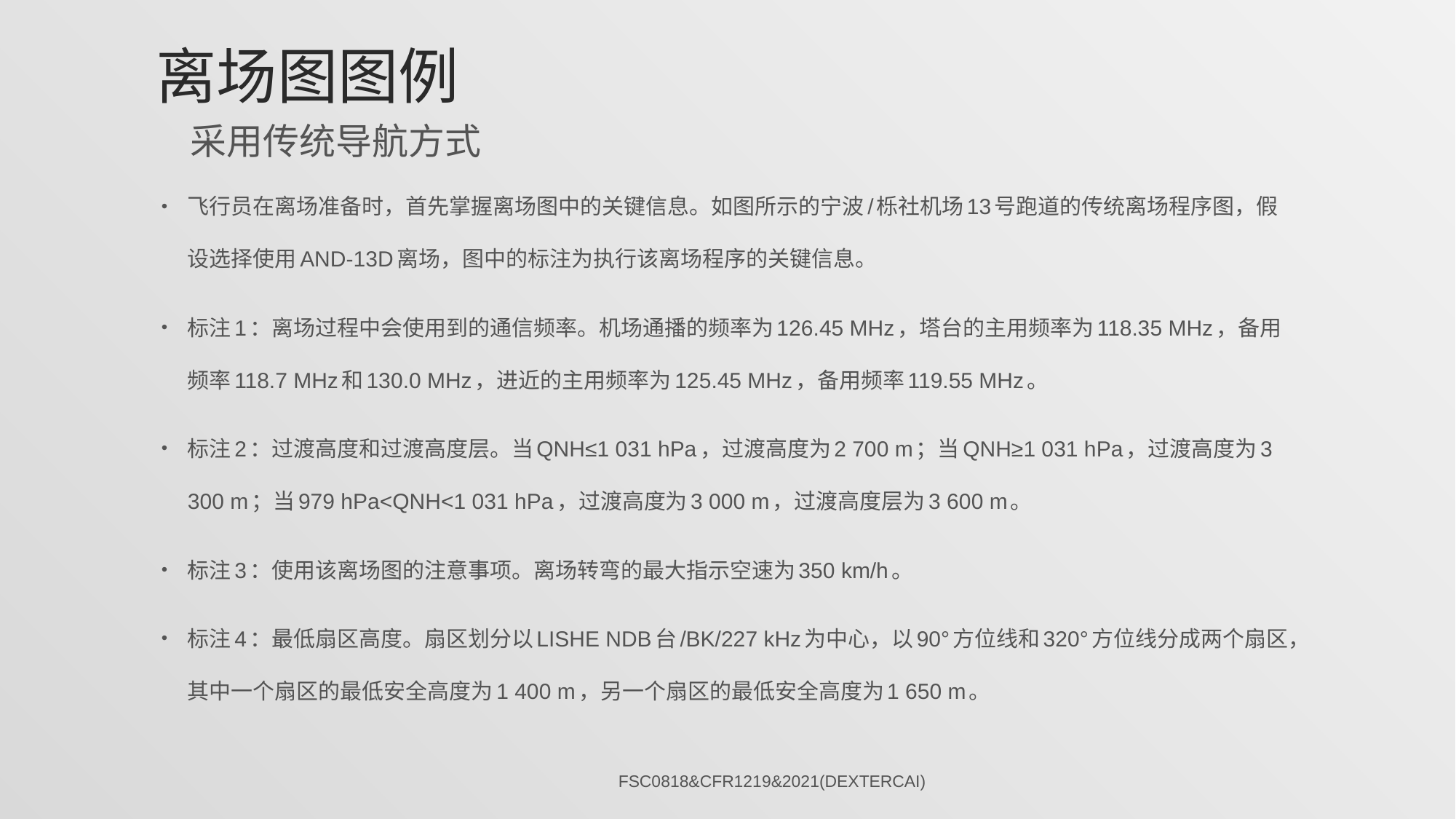

# 离场图图例
采用传统导航方式
飞行员在离场准备时，首先掌握离场图中的关键信息。如图所示的宁波/栎社机场13号跑道的传统离场程序图，假设选择使用AND-13D离场，图中的标注为执行该离场程序的关键信息。
标注1：离场过程中会使用到的通信频率。机场通播的频率为126.45 MHz，塔台的主用频率为118.35 MHz，备用频率118.7 MHz和130.0 MHz，进近的主用频率为125.45 MHz，备用频率119.55 MHz。
标注2：过渡高度和过渡高度层。当QNH≤1 031 hPa，过渡高度为2 700 m；当QNH≥1 031 hPa，过渡高度为3 300 m；当979 hPa<QNH<1 031 hPa，过渡高度为3 000 m，过渡高度层为3 600 m。
标注3：使用该离场图的注意事项。离场转弯的最大指示空速为350 km/h。
标注4：最低扇区高度。扇区划分以LISHE NDB台/BK/227 kHz为中心，以90°方位线和320°方位线分成两个扇区，其中一个扇区的最低安全高度为1 400 m，另一个扇区的最低安全高度为1 650 m。

FSC0818&CFR1219&2021(DexterCai)